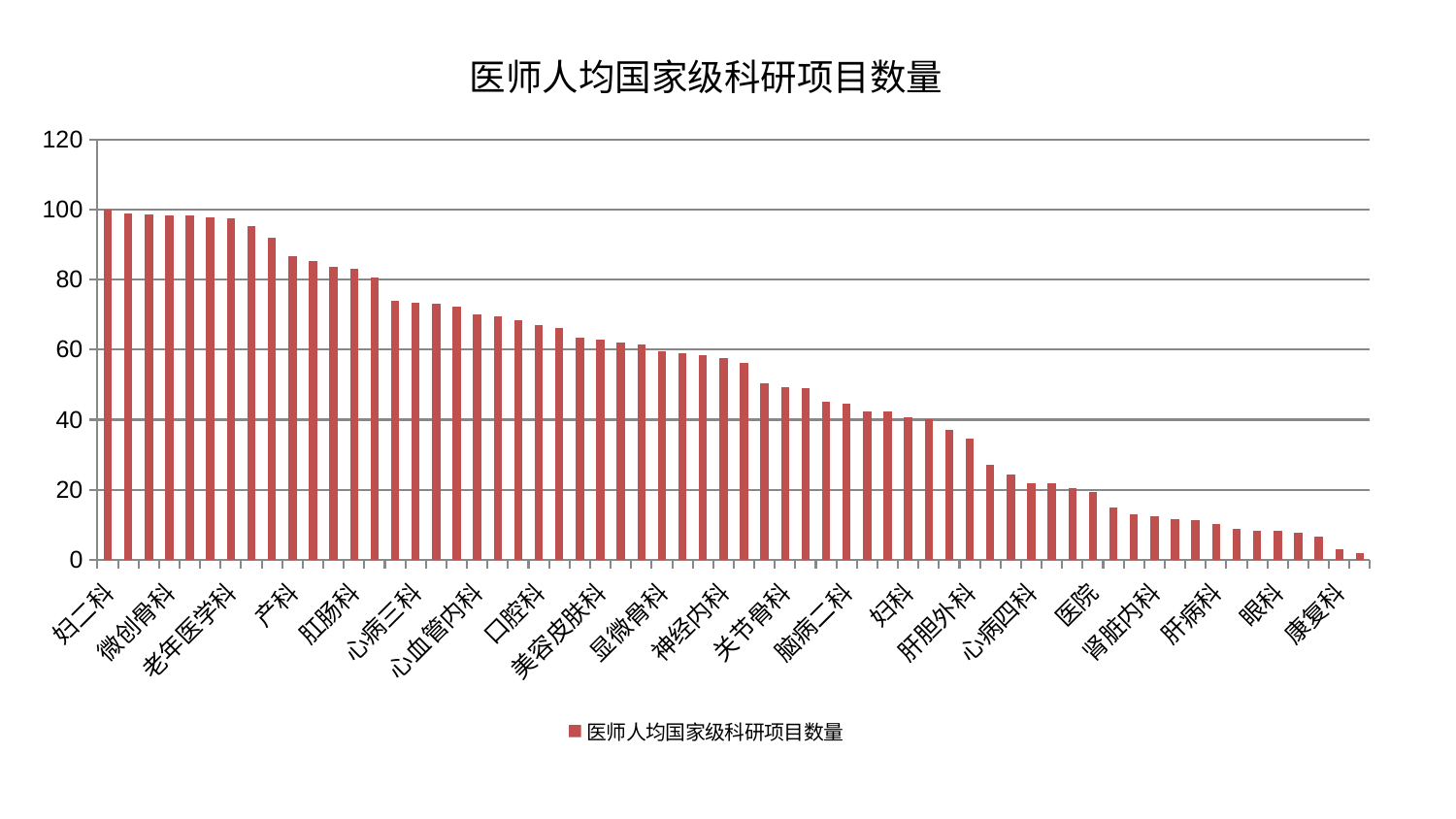

### Chart: 医师人均国家级科研项目数量

| Category | 医师人均国家级科研项目数量 |
|---|---|
| 妇二科 | 100.0 |
| 创伤骨科 | 98.86276741308423 |
| 骨科 | 98.52752609085458 |
| 微创骨科 | 98.35185596221663 |
| 中医外治中心 | 98.33807010160164 |
| 脑病一科 | 97.88376705769862 |
| 老年医学科 | 97.48817501153427 |
| 耳鼻喉科 | 95.28075516474506 |
| 脾胃病科 | 91.95827675175126 |
| 产科 | 86.65433283582566 |
| 妇科妇二科合并 | 85.28357591838592 |
| 脑病三科 | 83.76212580560242 |
| 肛肠科 | 83.01114873772217 |
| 脾胃科消化科合并 | 80.58217086086168 |
| 重症医学科 | 73.98529907509109 |
| 心病三科 | 73.31060261608991 |
| 小儿骨科 | 73.08726070292184 |
| 风湿病科 | 72.16218400694032 |
| 心血管内科 | 70.0343330017482 |
| 心病一科 | 69.44227332952092 |
| 中医经典科 | 68.44937659194714 |
| 口腔科 | 67.13167495004167 |
| 西区重症医学科 | 66.15957363260527 |
| 胸外科 | 63.491974471593046 |
| 美容皮肤科 | 62.98310680630023 |
| 治未病中心 | 62.0537775786259 |
| 推拿科 | 61.49442477879479 |
| 显微骨科 | 59.56302532713088 |
| 心病二科 | 59.00063133776572 |
| 神经外科 | 58.52403907021197 |
| 神经内科 | 57.71186409456676 |
| 身心医学科 | 56.17780785381015 |
| 综合内科 | 50.291115425316114 |
| 关节骨科 | 49.19585746349375 |
| 儿科 | 49.08497360517933 |
| 呼吸内科 | 45.24863489493327 |
| 脑病二科 | 44.572296629657856 |
| 运动损伤骨科 | 42.316427594432305 |
| 血液科 | 42.27243925843047 |
| 妇科 | 40.734740212479586 |
| 东区重症医学科 | 40.03540322157333 |
| 针灸科 | 37.22456704588212 |
| 肝胆外科 | 34.57106305445334 |
| 肾病科 | 26.998989034341644 |
| 泌尿外科 | 24.25185379002208 |
| 心病四科 | 21.92589400671052 |
| 普通外科 | 21.802642513808266 |
| 肿瘤内科 | 20.45652083537684 |
| 医院 | 19.358267397232403 |
| 东区肾病科 | 14.981162017892506 |
| 周围血管科 | 12.862965328688194 |
| 肾脏内科 | 12.496890321721636 |
| 消化内科 | 11.701166046142827 |
| 皮肤科 | 11.276305920221818 |
| 肝病科 | 10.30826925914786 |
| 内分泌科 | 8.78037280632381 |
| 乳腺甲状腺外科 | 8.327730484811344 |
| 眼科 | 8.302696173061369 |
| 脊柱骨科 | 7.7021124984569935 |
| 小儿推拿科 | 6.600169282409484 |
| 康复科 | 3.0545400221294265 |
| 男科 | 1.9601591603759494 |
46